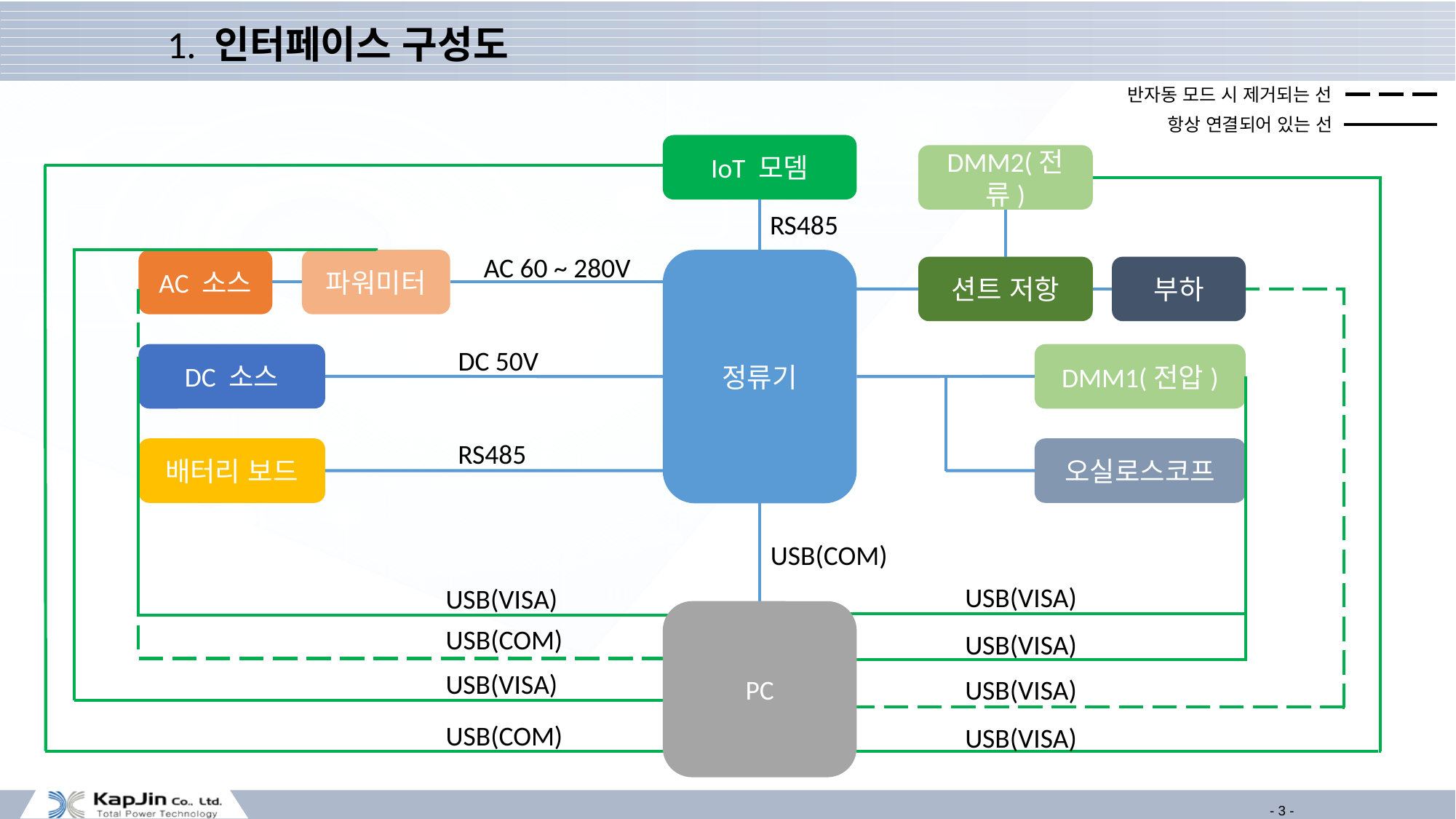

1. 인터페이스 구성도
반자동 모드 시 제거되는 선
항상 연결되어 있는 선
IoT 모뎀
DMM2(전류)
RS485
AC 60 ~ 280V
AC 소스
파워미터
정류기
션트 저항
부하
DC 50V
DC 소스
DMM1(전압)
RS485
배터리 보드
오실로스코프
USB(COM)
USB(VISA)
USB(VISA)
PC
USB(COM)
USB(VISA)
USB(VISA)
USB(VISA)
USB(COM)
USB(VISA)
- 3 -